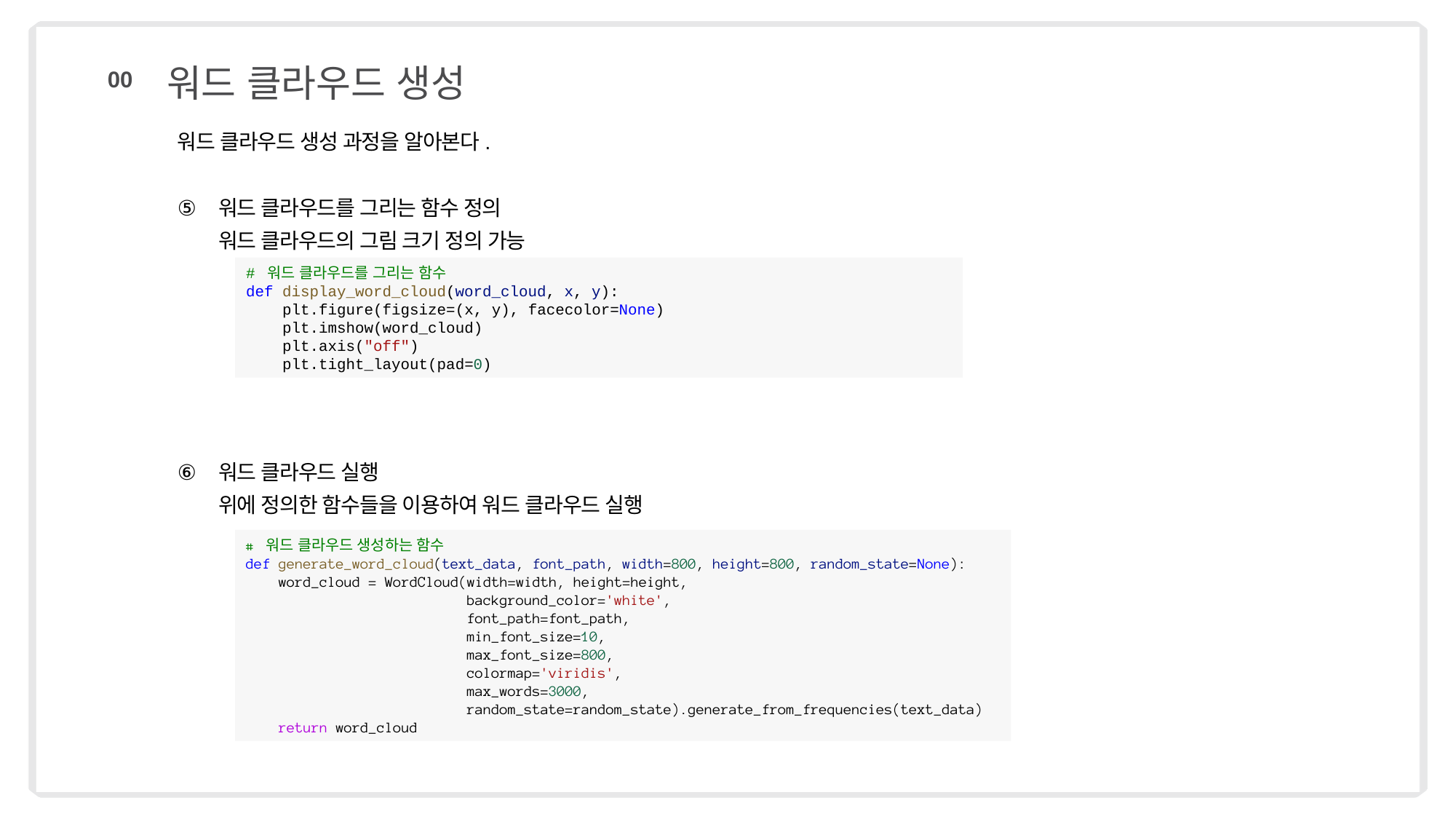

워드 클라우드 생성
00
워드 클라우드 생성 과정을 알아본다.

워드 클라우드를 그리는 함수 정의
워드 클라우드의 그림 크기 정의 가능

워드 클라우드 실행
위에 정의한 함수들을 이용하여 워드 클라우드 실행
# 워드 클라우드를 그리는 함수
def display_word_cloud(word_cloud, x, y):
    plt.figure(figsize=(x, y), facecolor=None)
    plt.imshow(word_cloud)
    plt.axis("off")
    plt.tight_layout(pad=0)
# 워드 클라우드 생성하는 함수
def generate_word_cloud(text_data, font_path, width=800, height=800, random_state=None):
    word_cloud = WordCloud(width=width, height=height,
                           background_color='white',
                           font_path=font_path,
                           min_font_size=10,
                           max_font_size=800,
                           colormap='viridis',
                           max_words=3000,
                           random_state=random_state).generate_from_frequencies(text_data)
    return word_cloud